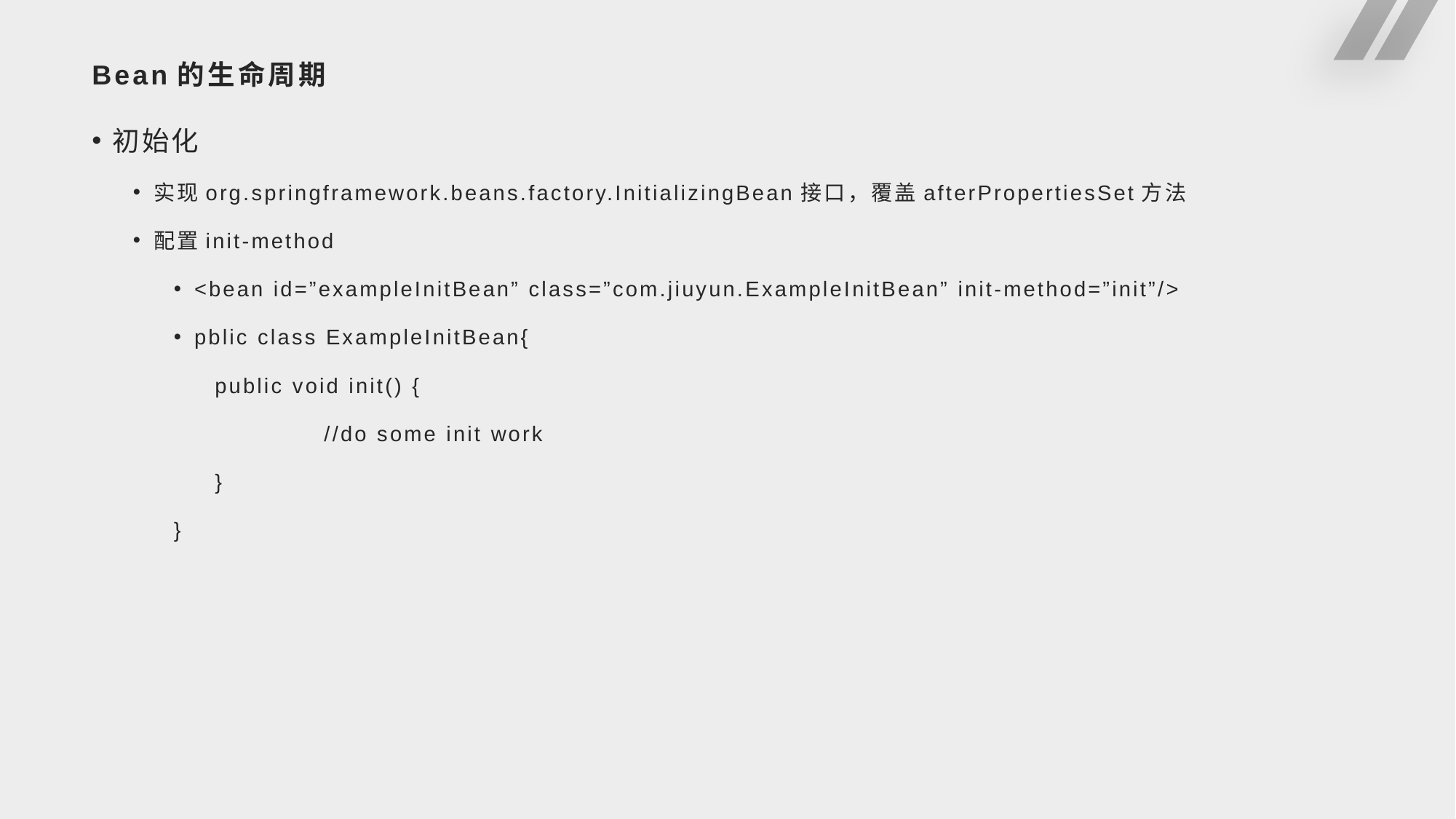

# Bean的生命周期
初始化
实现org.springframework.beans.factory.InitializingBean接口，覆盖afterPropertiesSet方法
配置init-method
<bean id=”exampleInitBean” class=”com.jiuyun.ExampleInitBean” init-method=”init”/>
pblic class ExampleInitBean{
public void init() {
	//do some init work
}
}